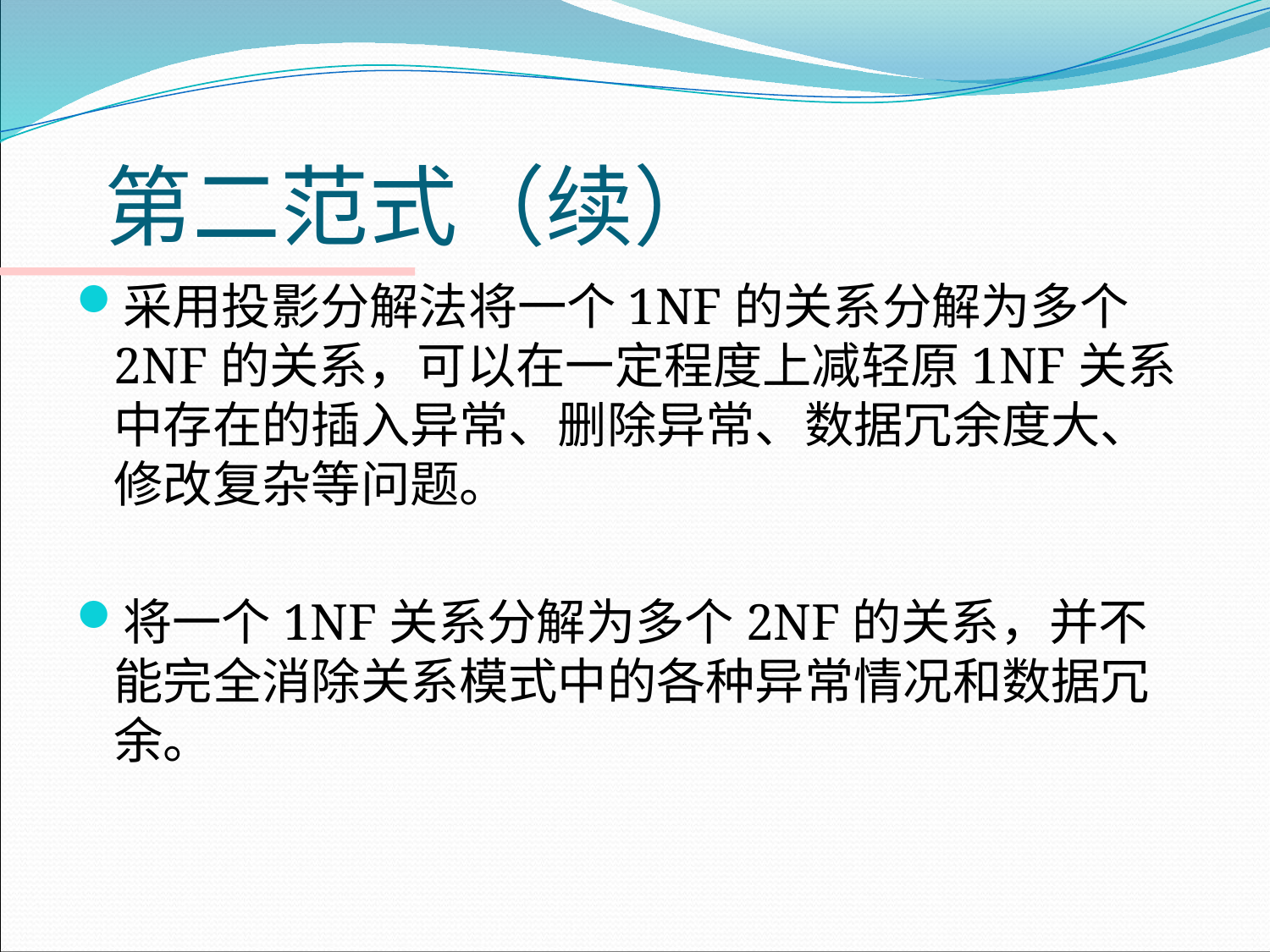

# 第二范式（续）
采用投影分解法将一个1NF的关系分解为多个2NF的关系，可以在一定程度上减轻原1NF关系中存在的插入异常、删除异常、数据冗余度大、修改复杂等问题。

将一个1NF关系分解为多个2NF的关系，并不能完全消除关系模式中的各种异常情况和数据冗余。

553